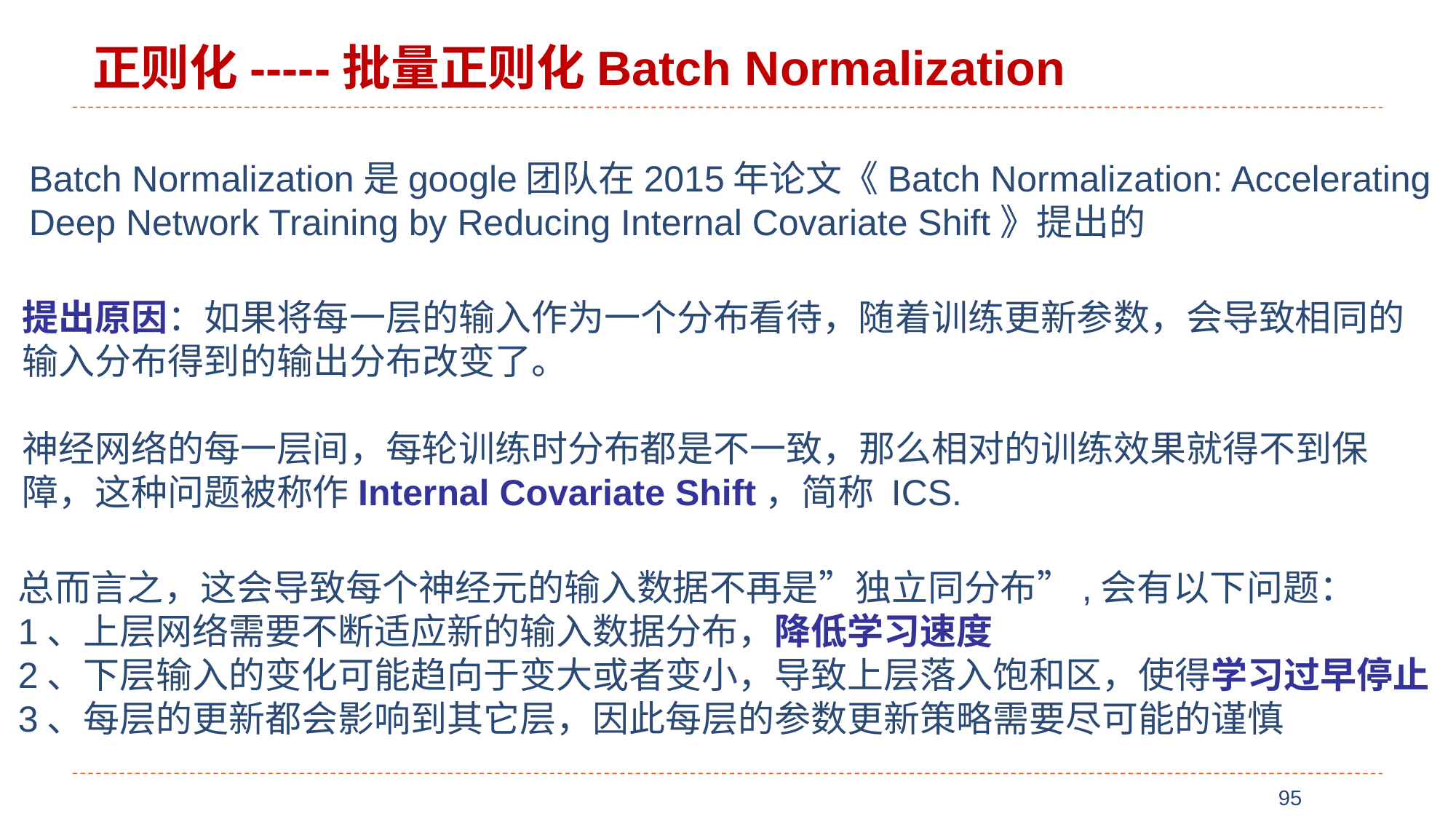

正则化-----批量正则化Batch Normalization
Batch Normalization是google团队在2015年论文《Batch Normalization: Accelerating Deep Network Training by Reducing Internal Covariate Shift》提出的
提出原因：如果将每一层的输入作为一个分布看待，随着训练更新参数，会导致相同的输入分布得到的输出分布改变了。

神经网络的每一层间，每轮训练时分布都是不一致，那么相对的训练效果就得不到保障，这种问题被称作Internal Covariate Shift，简称 ICS.
总而言之，这会导致每个神经元的输入数据不再是”独立同分布”,会有以下问题：
1、上层网络需要不断适应新的输入数据分布，降低学习速度
2、下层输入的变化可能趋向于变大或者变小，导致上层落入饱和区，使得学习过早停止
3、每层的更新都会影响到其它层，因此每层的参数更新策略需要尽可能的谨慎